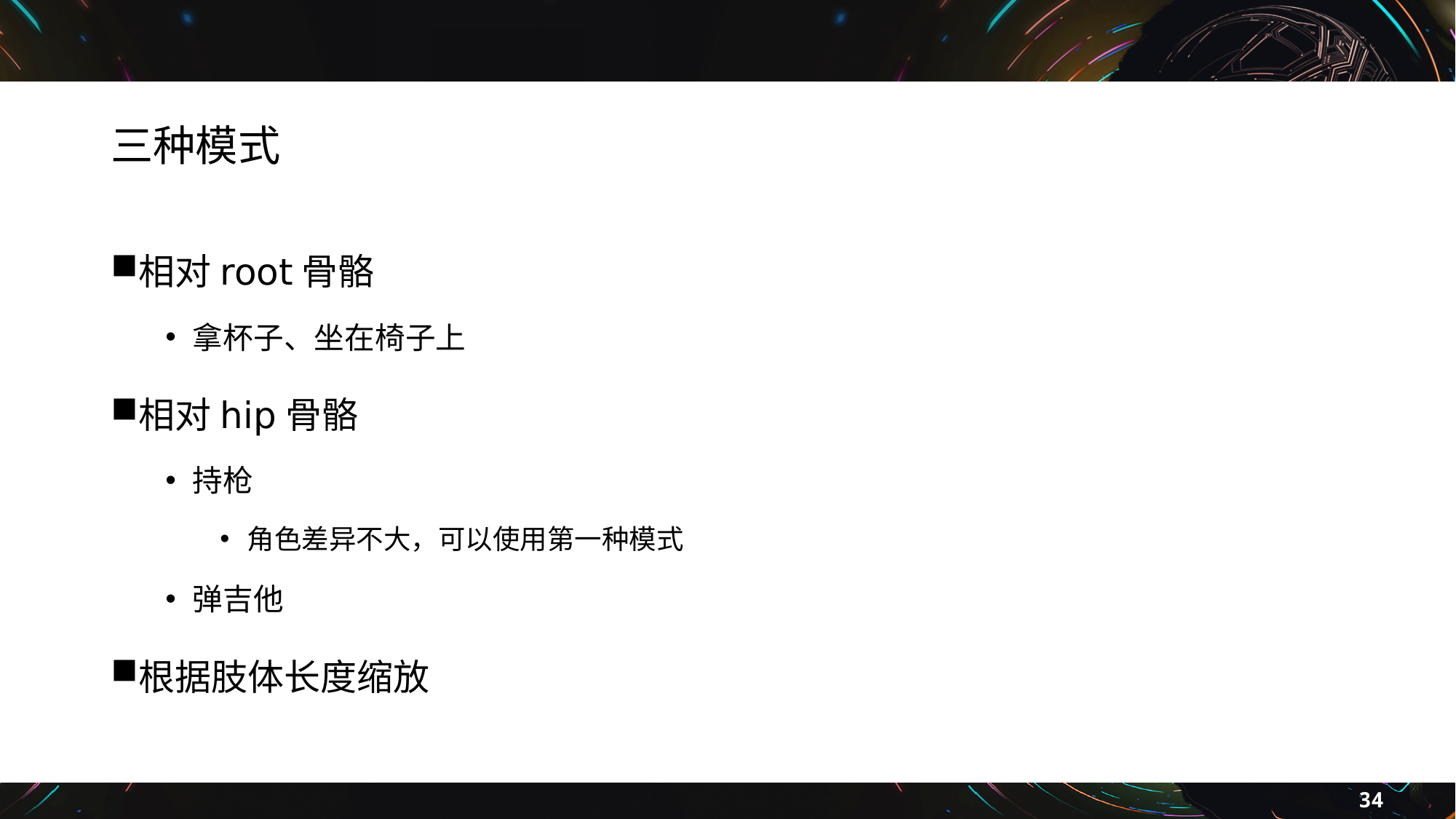

# 三种模式
相对root骨骼
拿杯子、坐在椅子上
相对hip骨骼
持枪
角色差异不大，可以使用第一种模式
弹吉他
根据肢体长度缩放

34